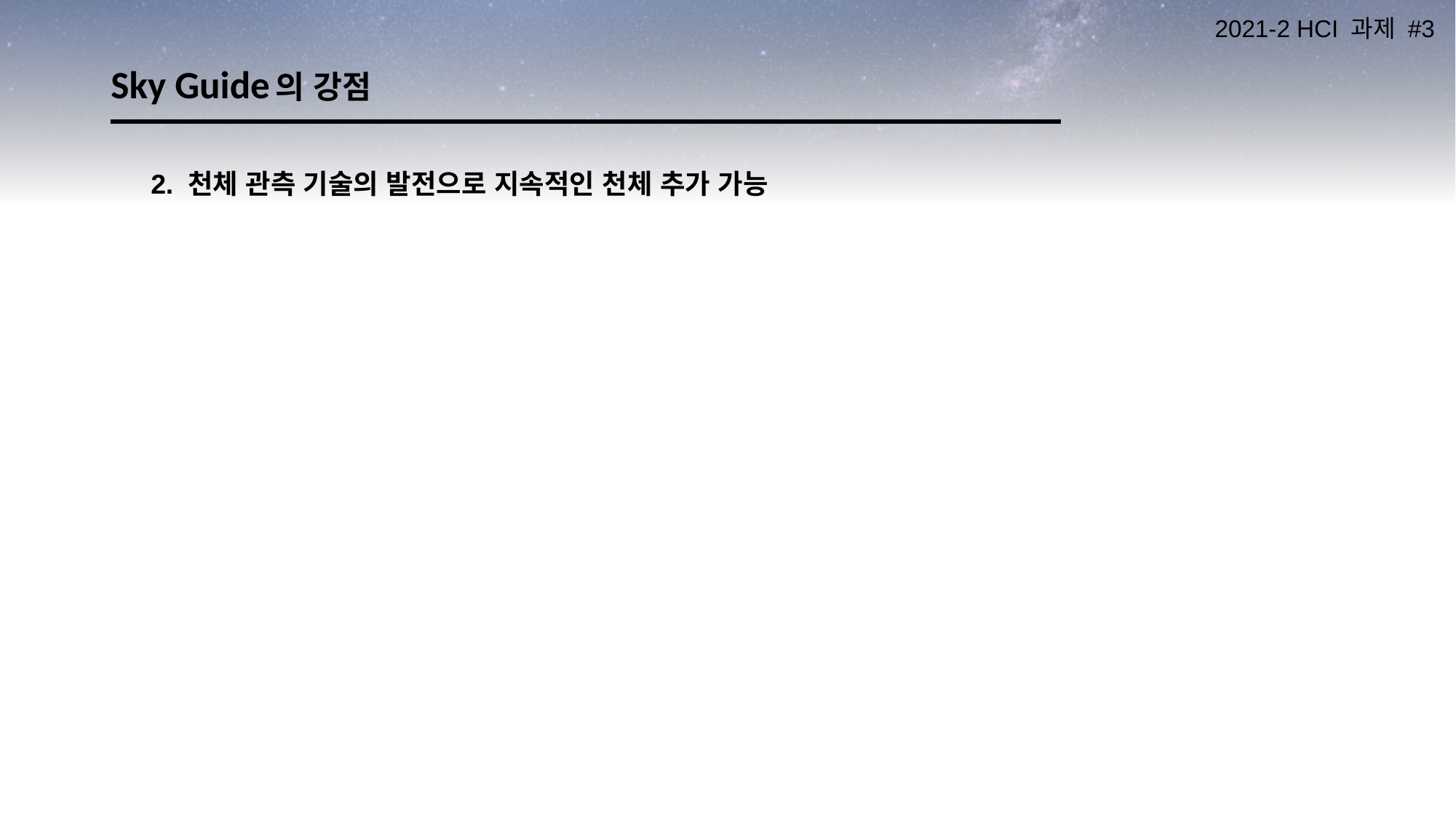

# Sky Guide의 강점
2. 천체 관측 기술의 발전으로 지속적인 천체 추가 가능